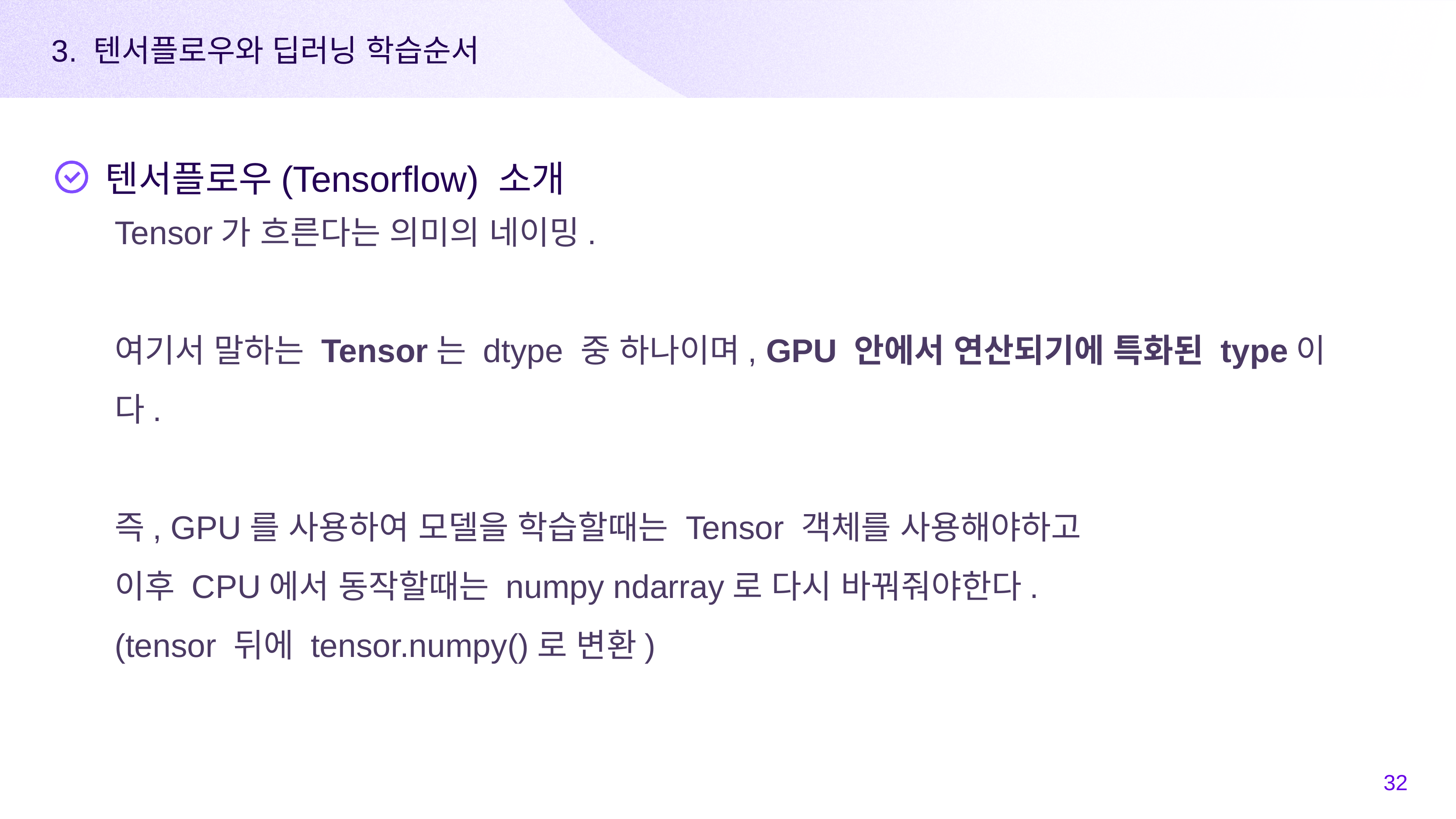

3. 텐서플로우와 딥러닝 학습순서
텐서플로우(Tensorflow) 소개

Tensor가 흐른다는 의미의 네이밍.

여기서 말하는 Tensor는 dtype 중 하나이며, GPU 안에서 연산되기에 특화된 type이다.

즉, GPU를 사용하여 모델을 학습할때는 Tensor 객체를 사용해야하고
이후 CPU에서 동작할때는 numpy ndarray로 다시 바꿔줘야한다.
(tensor 뒤에 tensor.numpy()로 변환)

32